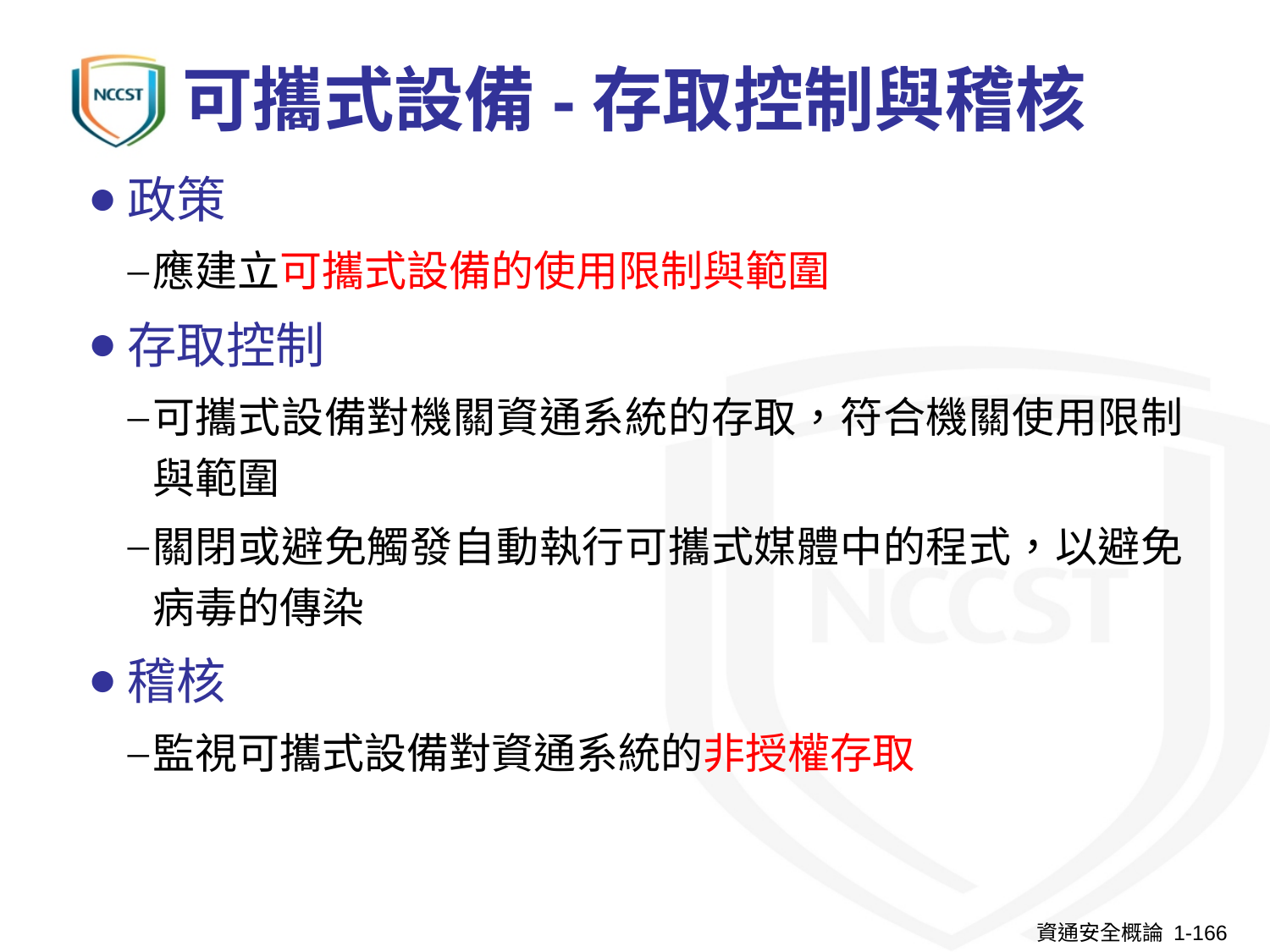

# 可攜式設備-存取控制與稽核
政策
應建立可攜式設備的使用限制與範圍
存取控制
可攜式設備對機關資通系統的存取，符合機關使用限制與範圍
關閉或避免觸發自動執行可攜式媒體中的程式，以避免病毒的傳染
稽核
監視可攜式設備對資通系統的非授權存取